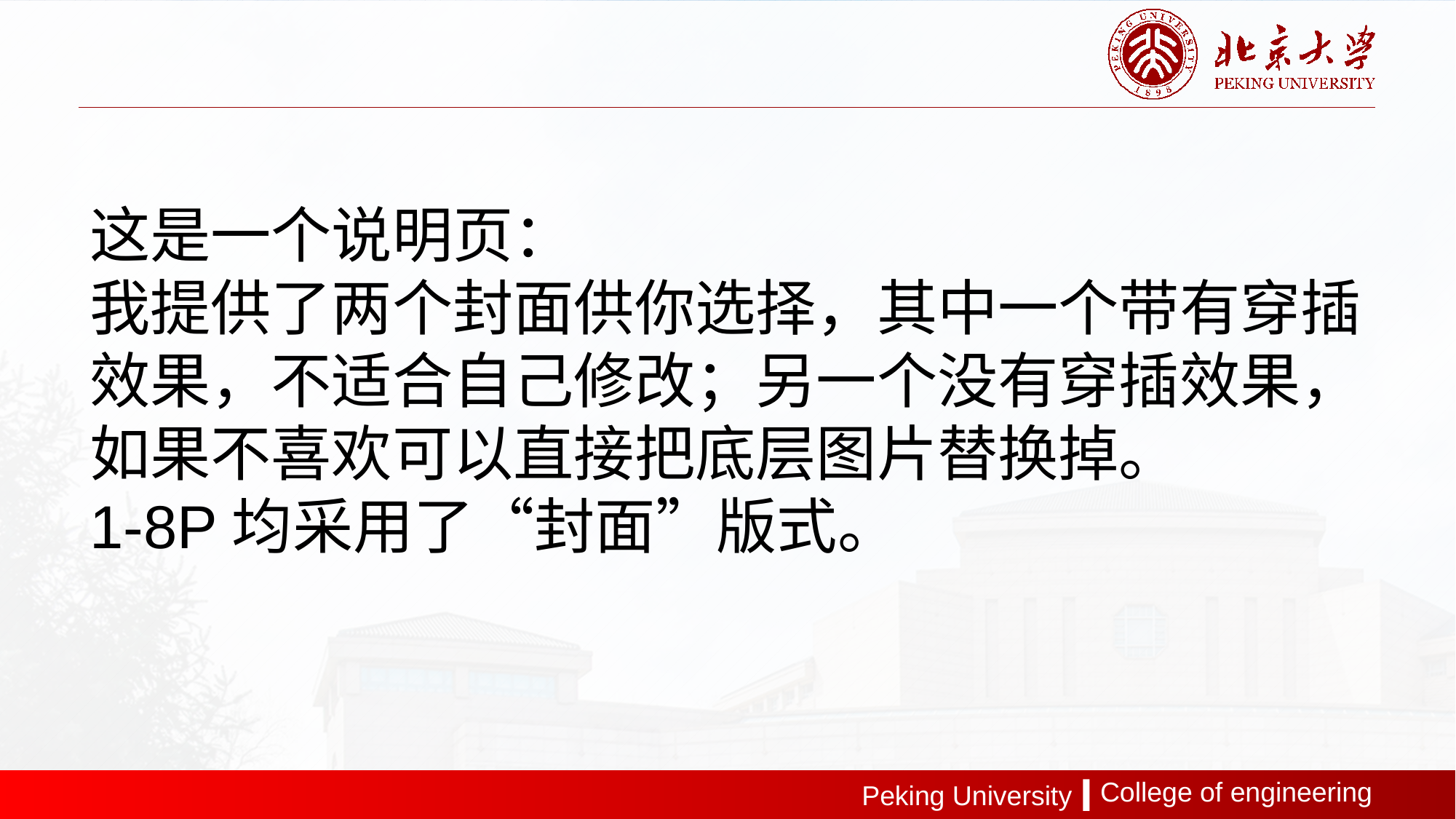

这是一个说明页：
我提供了两个封面供你选择，其中一个带有穿插效果，不适合自己修改；另一个没有穿插效果，如果不喜欢可以直接把底层图片替换掉。
1-8P均采用了“封面”版式。
College of engineering